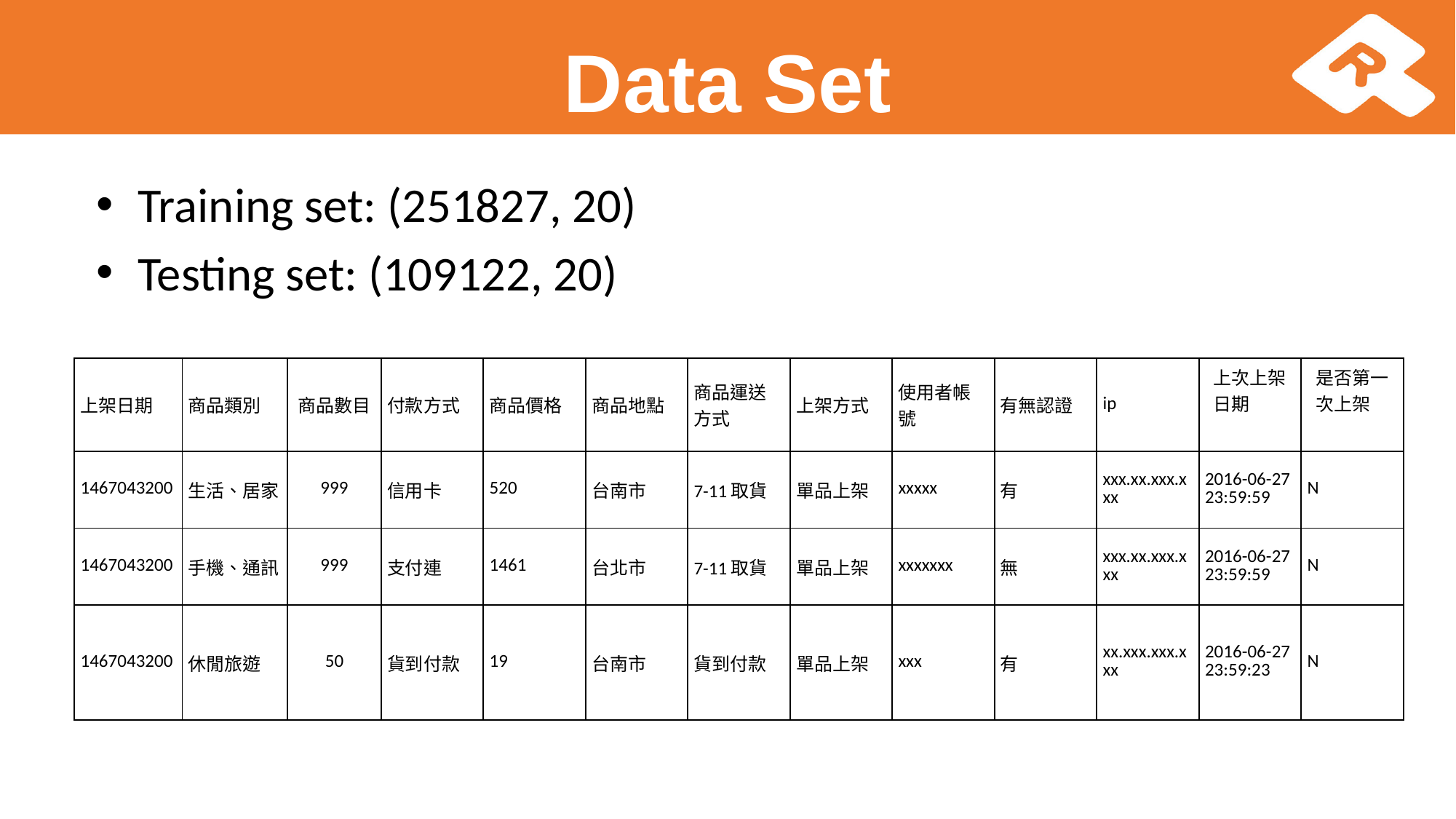

# Data Set
Training set: (251827, 20)
Testing set: (109122, 20)
| 上架日期 | 商品類別 | 商品數目 | 付款方式 | 商品價格 | 商品地點 | 商品運送方式 | 上架方式 | 使用者帳號 | 有無認證 | ip | 上次上架日期 | 是否第一次上架 |
| --- | --- | --- | --- | --- | --- | --- | --- | --- | --- | --- | --- | --- |
| 1467043200 | 生活、居家 | 999 | 信用卡 | 520 | 台南市 | 7-11取貨 | 單品上架 | xxxxx | 有 | xxx.xx.xxx.xxx | 2016-06-27 23:59:59 | N |
| 1467043200 | 手機、通訊 | 999 | 支付連 | 1461 | 台北市 | 7-11取貨 | 單品上架 | xxxxxxx | 無 | xxx.xx.xxx.xxx | 2016-06-27 23:59:59 | N |
| 1467043200 | 休閒旅遊 | 50 | 貨到付款 | 19 | 台南市 | 貨到付款 | 單品上架 | xxx | 有 | xx.xxx.xxx.xxx | 2016-06-27 23:59:23 | N |